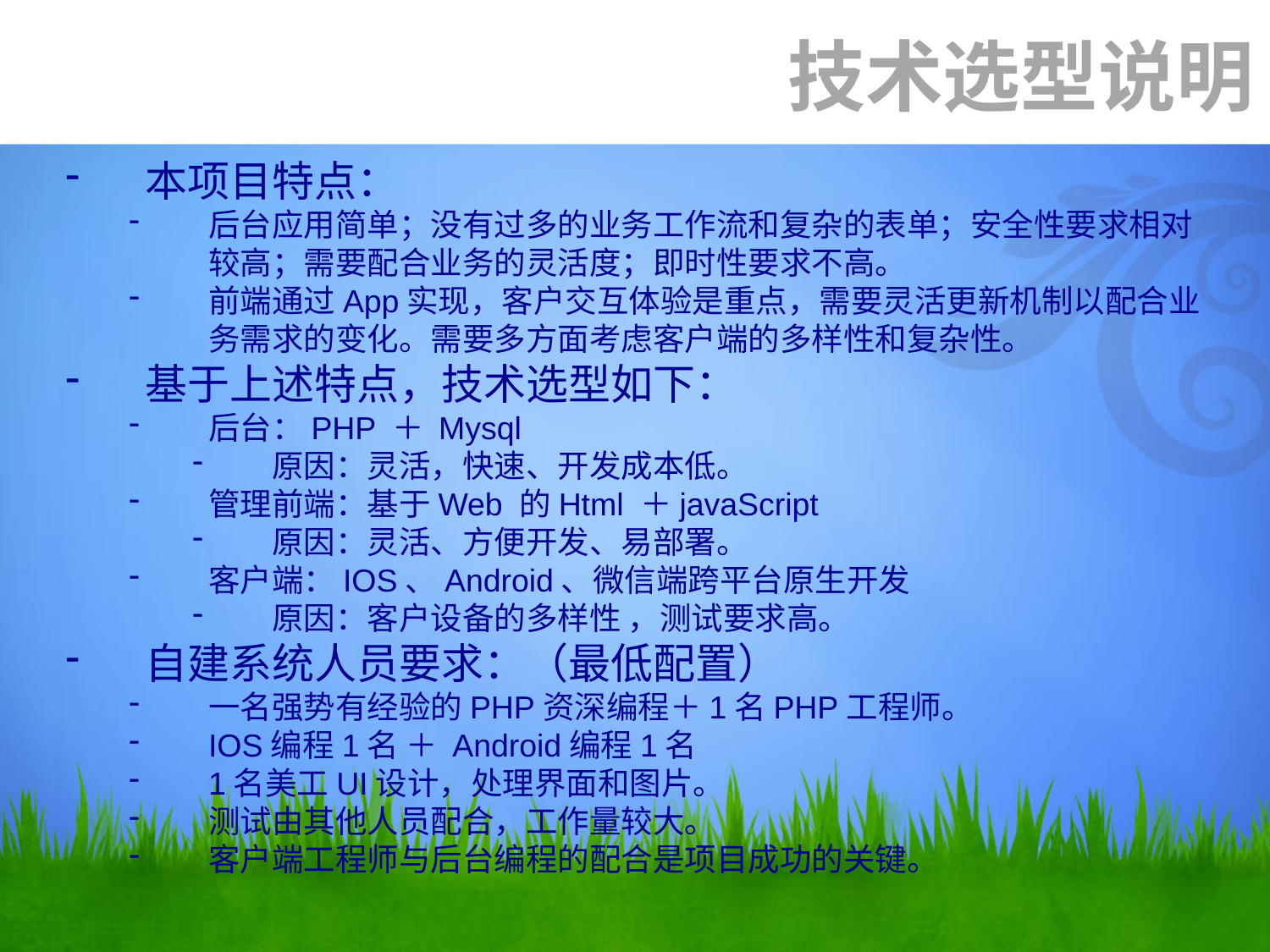

技术选型说明
本项目特点：
后台应用简单；没有过多的业务工作流和复杂的表单；安全性要求相对较高；需要配合业务的灵活度；即时性要求不高。
前端通过App实现，客户交互体验是重点，需要灵活更新机制以配合业务需求的变化。需要多方面考虑客户端的多样性和复杂性。
基于上述特点，技术选型如下：
后台：PHP ＋ Mysql
原因：灵活，快速、开发成本低。
管理前端：基于Web 的Html ＋javaScript
原因：灵活、方便开发、易部署。
客户端：IOS、Android、微信端跨平台原生开发
原因：客户设备的多样性 ，测试要求高。
自建系统人员要求：（最低配置）
一名强势有经验的PHP资深编程＋1名PHP工程师。
IOS编程1名 ＋ Android编程1名
1名美工UI设计，处理界面和图片。
测试由其他人员配合，工作量较大。
客户端工程师与后台编程的配合是项目成功的关键。